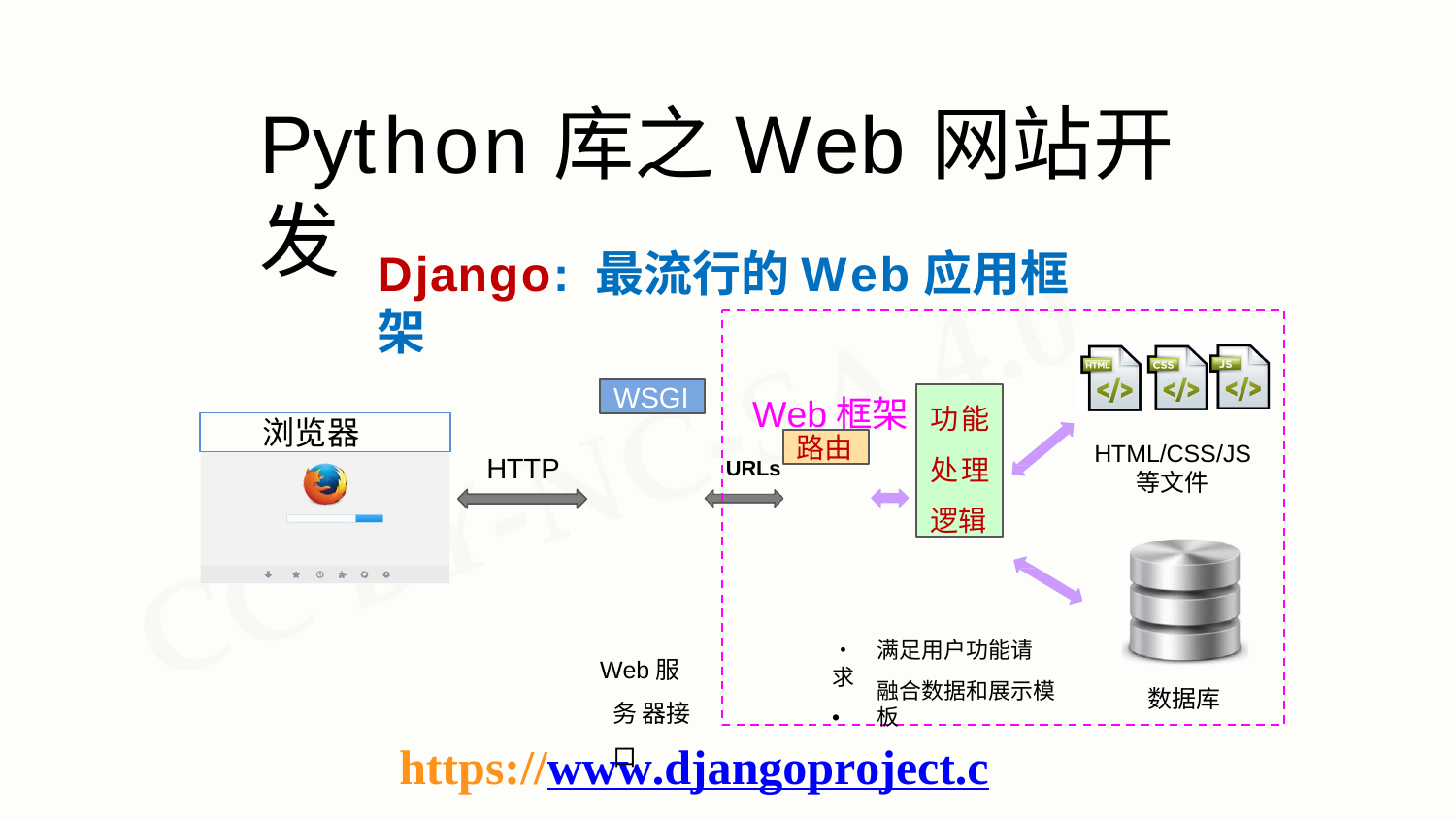

# Python库之Web网站开发
Django: 最流行的Web应用框架
Web框架

WSGI
功能 处理 逻辑
浏览器

路由
HTML/CSS/JS
等文件
HTTP
URLs

•	满足用户功能请求
•
Web服务 器接口
融合数据和展示模板
数据库
https://www.djangoproject.com